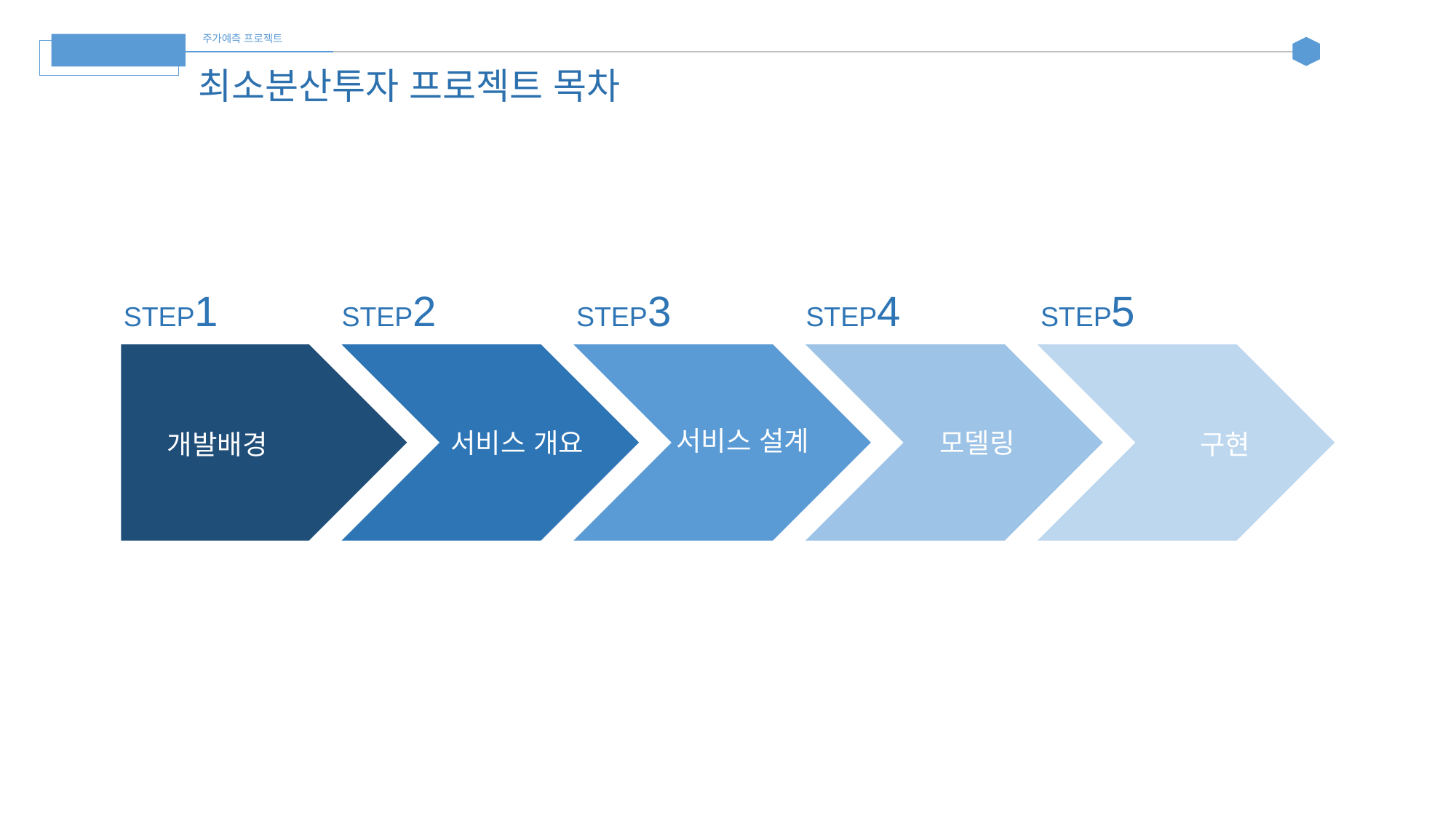

주가예측 프로젝트
돈조

최소분산투자 프로젝트 목차
STEP1
STEP2
STEP3
STEP4
STEP5

서비스 설계
모델링
서비스 개요
구현
개발배경